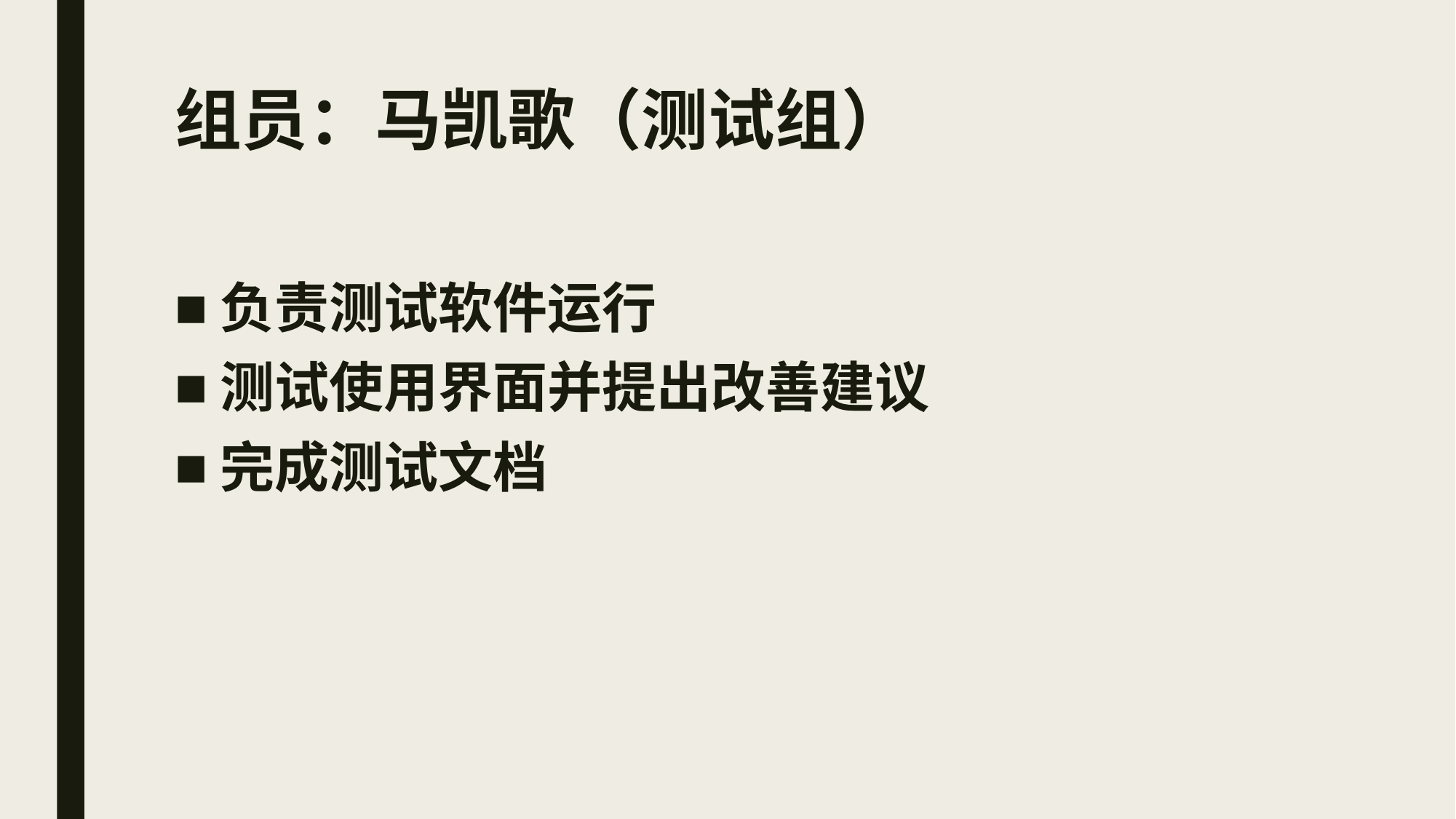

# 组员：马凯歌（测试组）
负责测试软件运行
测试使用界面并提出改善建议
完成测试文档